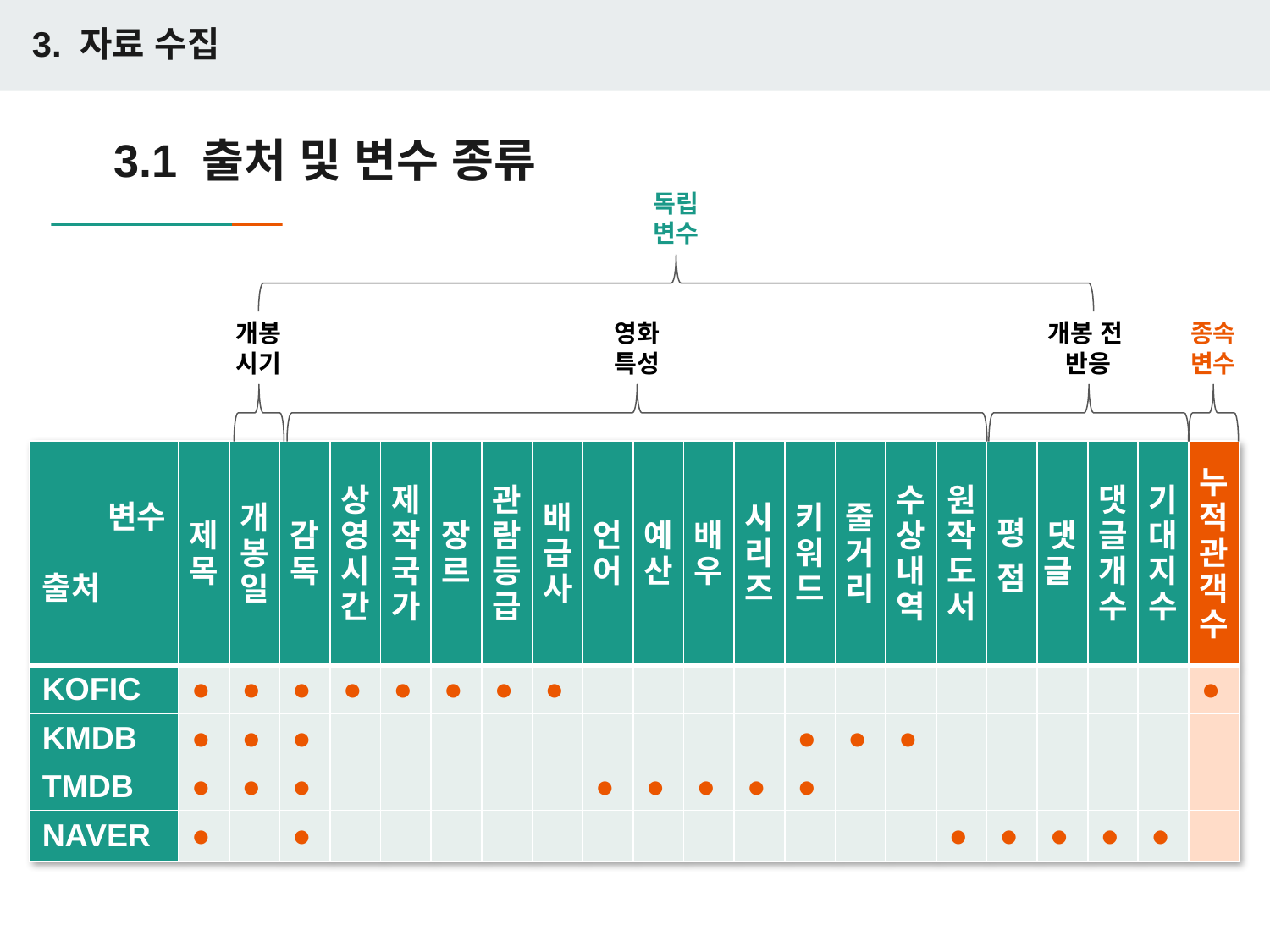

3. 자료 수집
# 3.1 출처 및 변수 종류

독립
변수
개봉
시기

영화
특성
개봉 전
반응

종속
변수

| 변수 출처 | 제목 | 개봉일 | 감독 | 상영시간 | 제작국가 | 장르 | 관람등급 | 배급사 | 언어 | 예산 | 배우 | 시리즈 | 키워드 | 줄거리 | 수상내역 | 원작도서 | 평점 | 댓글 | 댓글 개수 | 기대지수 | 누적관객수 |
| --- | --- | --- | --- | --- | --- | --- | --- | --- | --- | --- | --- | --- | --- | --- | --- | --- | --- | --- | --- | --- | --- |
| KOFIC | ● | ● | ● | ● | ● | ● | ● | ● |  |  |  |  |  |  |  |  |  |  |  |  | ● |
| KMDB | ● | ● | ● |  |  |  |  |  |  |  |  |  | ● | ● | ● |  |  |  |  |  |  |
| TMDB | ● | ● | ● |  |  |  |  |  | ● | ● | ● | ● | ● |  |  |  |  |  |  |  |  |
| NAVER | ● |  | ● |  |  |  |  |  |  |  |  |  |  |  |  | ● | ● | ● | ● | ● |  |